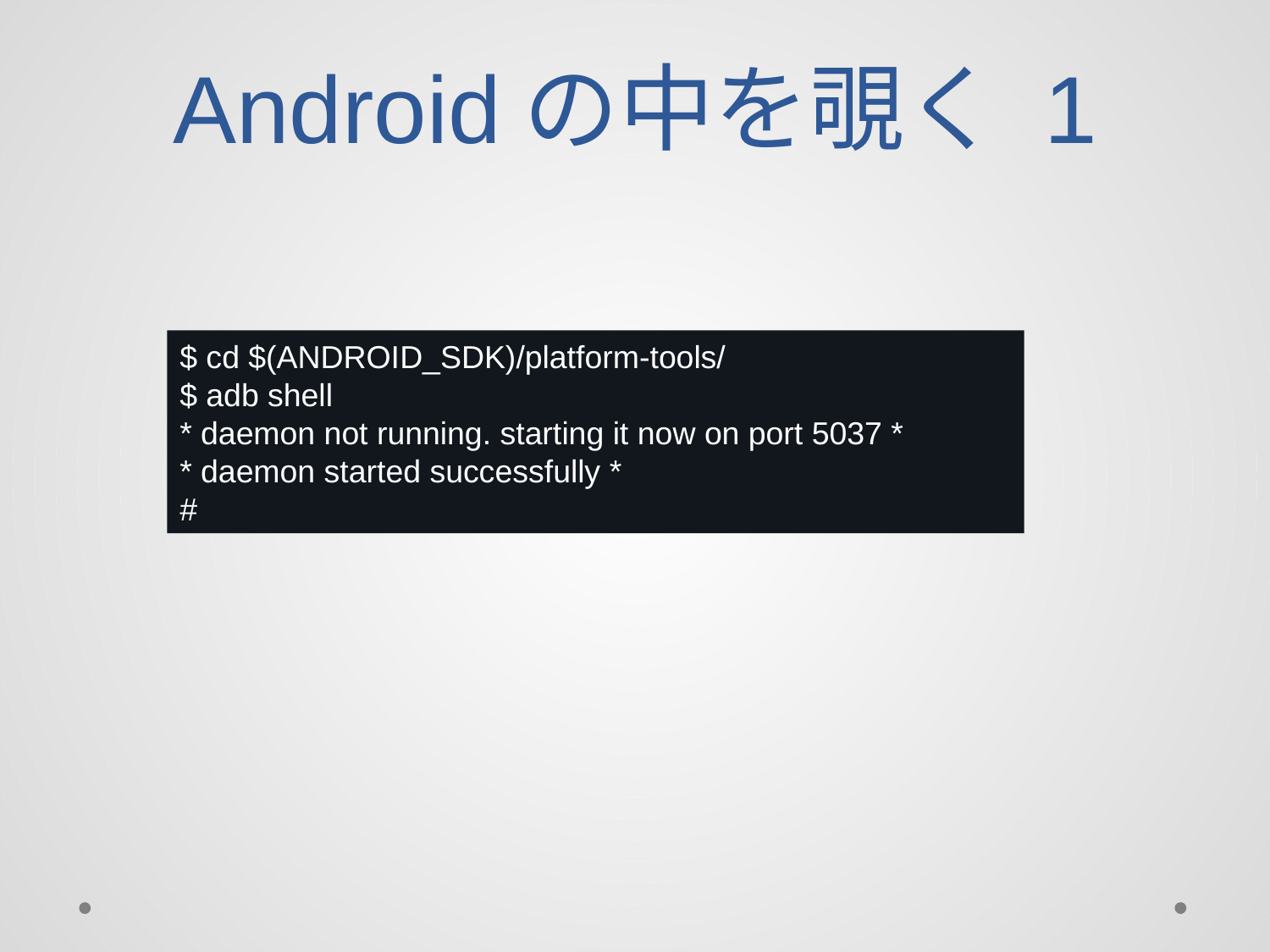

# Androidの中を覗く 1
$ cd $(ANDROID_SDK)/platform-tools/
$ adb shell
* daemon not running. starting it now on port 5037 *
* daemon started successfully *
#